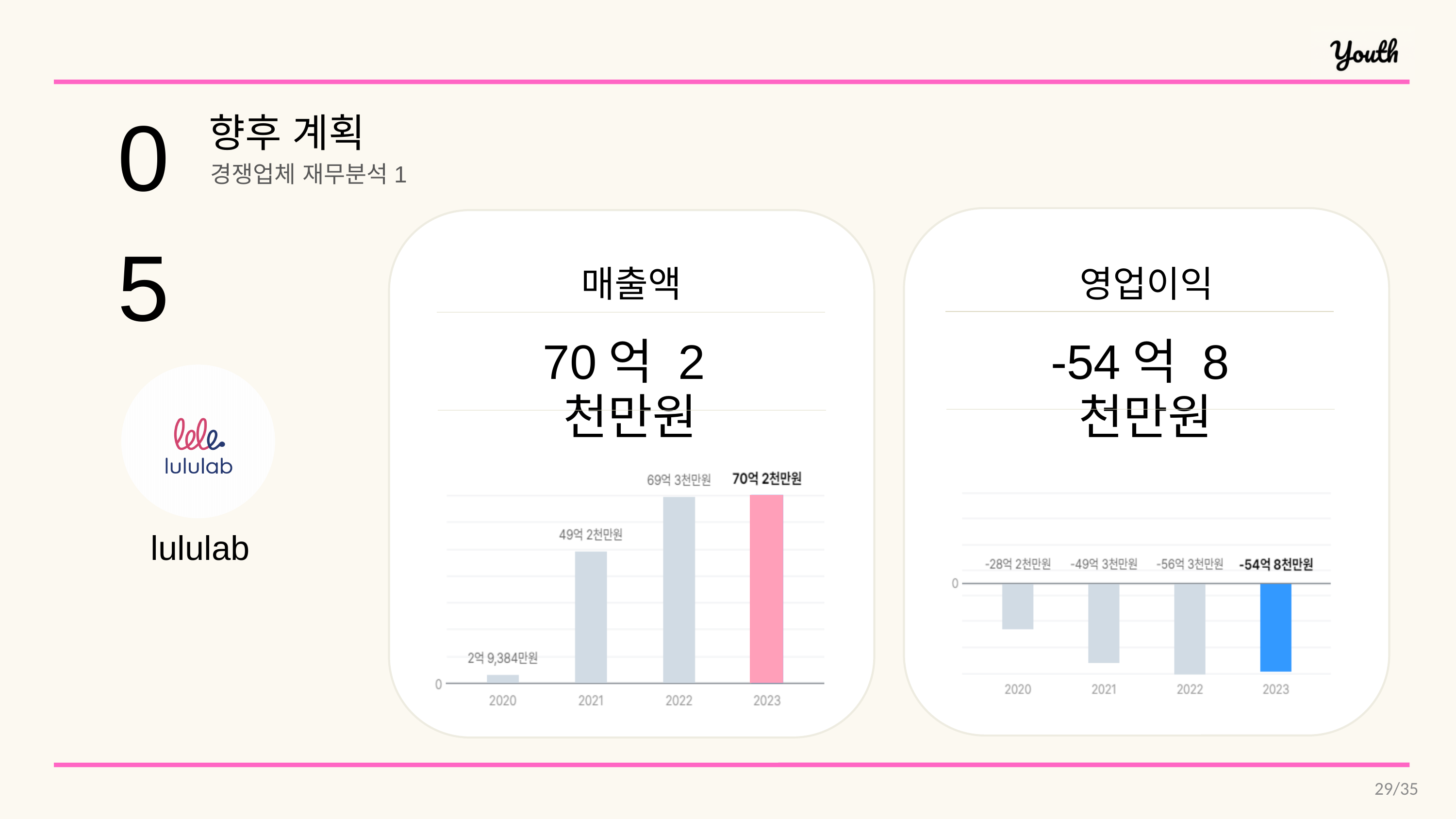

05

향후 계획
경쟁업체 재무분석1

매출액
영업이익
70억 2천만원
-54억 8천만원

lululab

29/35